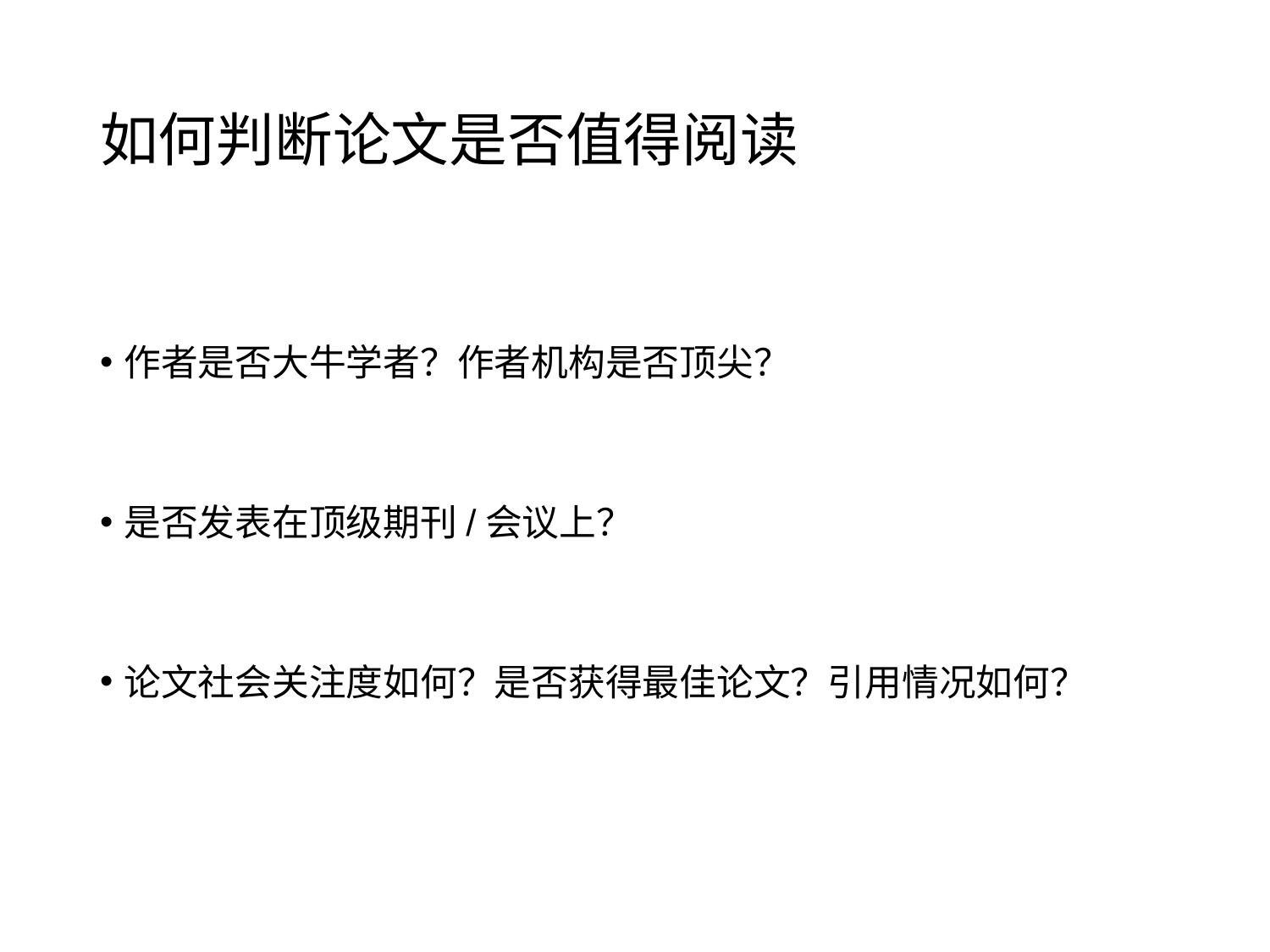

# 如何判断论文是否值得阅读

作者是否大牛学者？作者机构是否顶尖？

是否发表在顶级期刊/会议上？

论文社会关注度如何？是否获得最佳论文？引用情况如何？